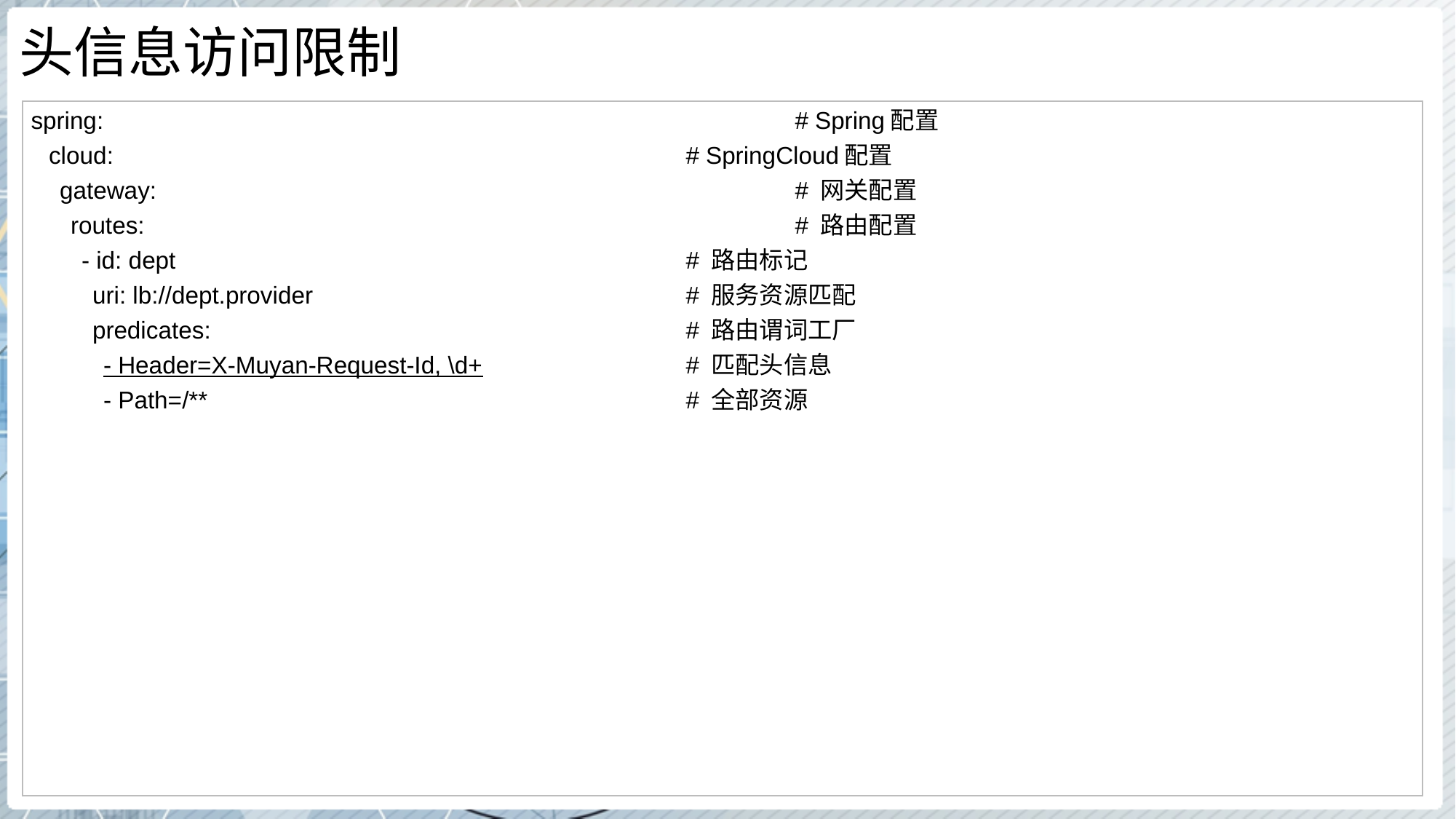

# 头信息访问限制
| spring: # Spring配置 cloud: # SpringCloud配置 gateway: # 网关配置 routes: # 路由配置 - id: dept # 路由标记 uri: lb://dept.provider # 服务资源匹配 predicates: # 路由谓词工厂 - Header=X-Muyan-Request-Id, \d+ # 匹配头信息 - Path=/\*\* # 全部资源 |
| --- |